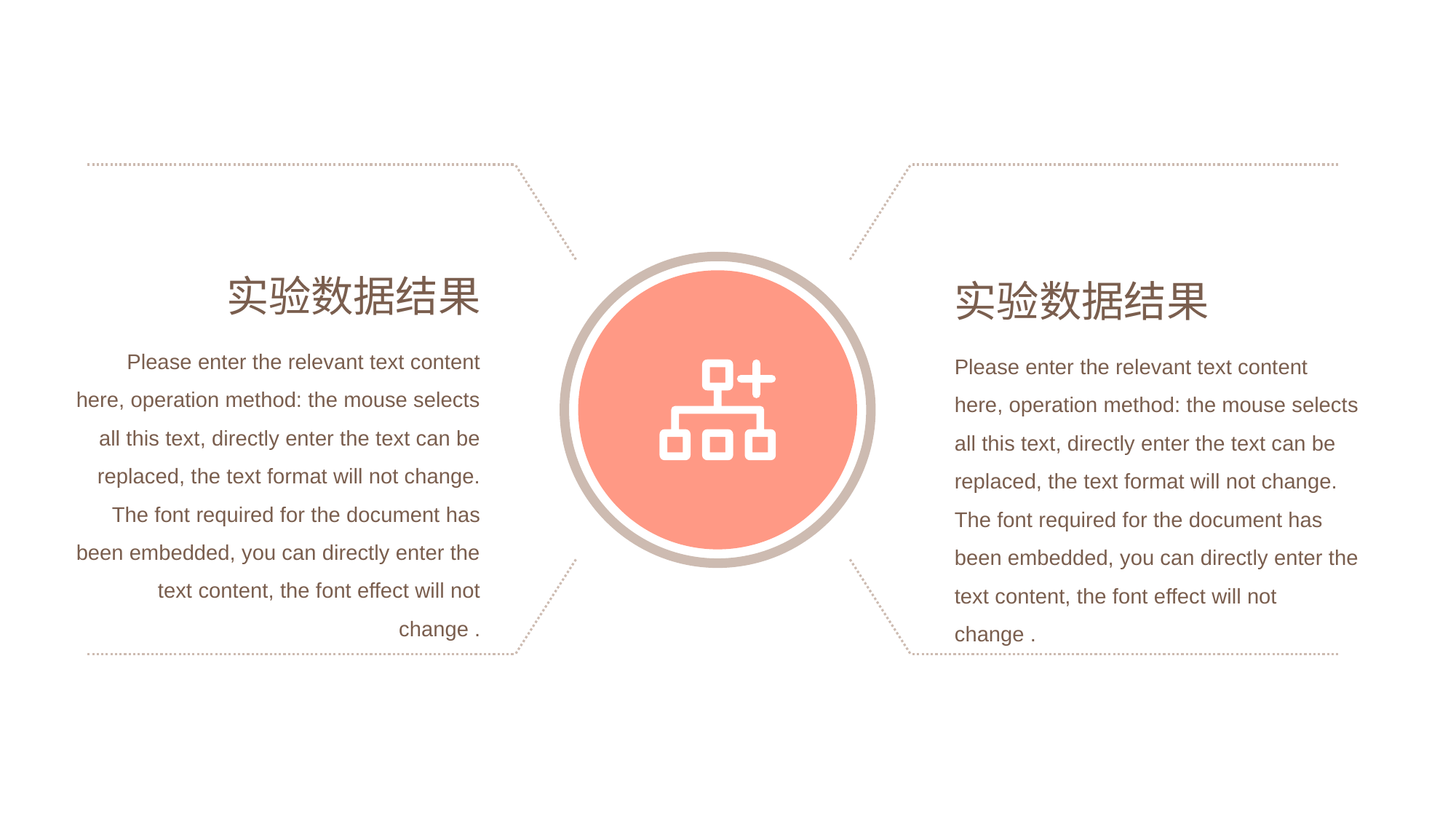

实验数据结果
实验数据结果
Please enter the relevant text content here, operation method: the mouse selects all this text, directly enter the text can be replaced, the text format will not change. The font required for the document has been embedded, you can directly enter the text content, the font effect will not change .

Please enter the relevant text content here, operation method: the mouse selects all this text, directly enter the text can be replaced, the text format will not change. The font required for the document has been embedded, you can directly enter the text content, the font effect will not change .